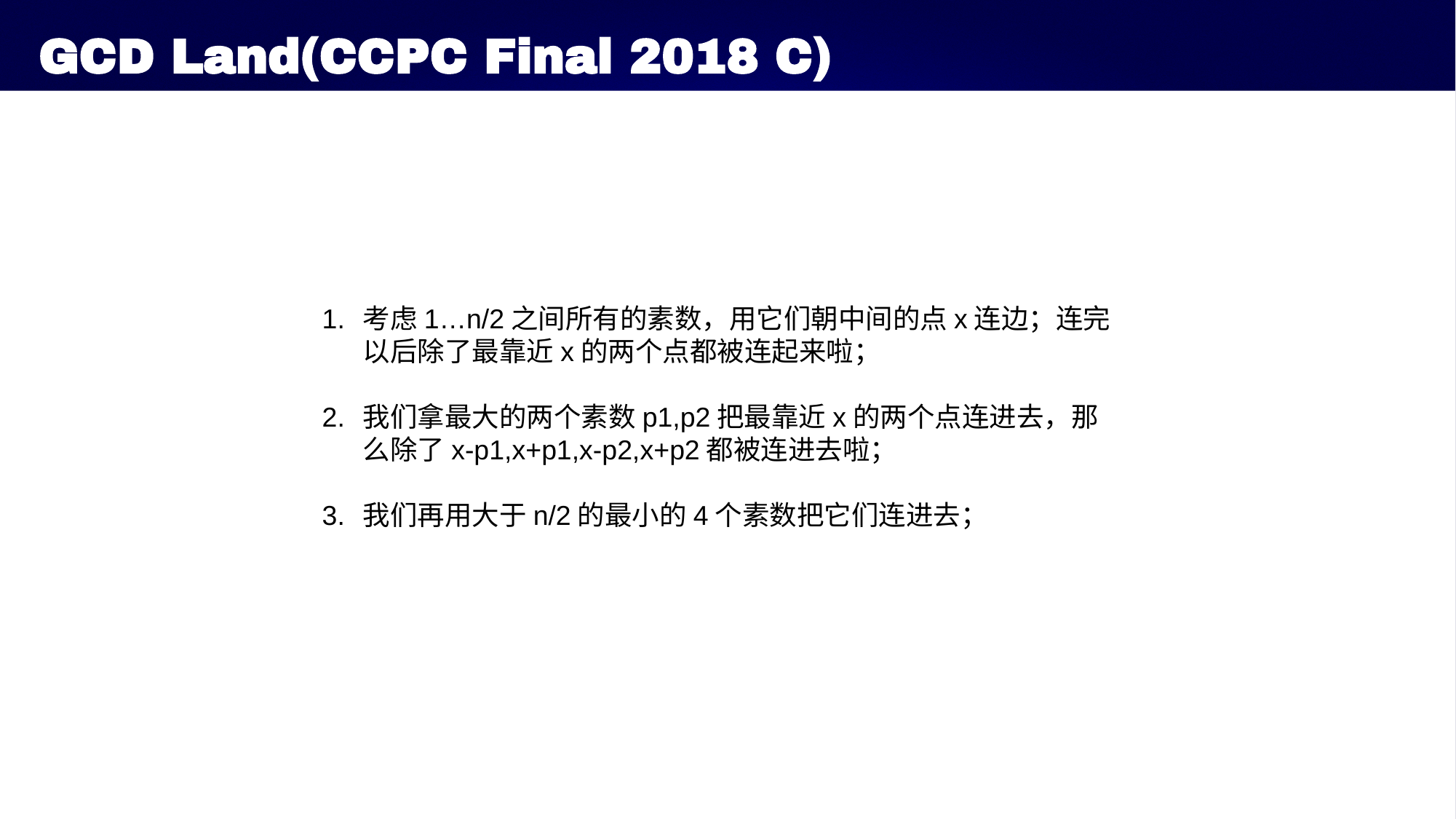

# GCD Land(CCPC Final 2018 C)
考虑1…n/2之间所有的素数，用它们朝中间的点x连边；连完以后除了最靠近x的两个点都被连起来啦；

我们拿最大的两个素数p1,p2把最靠近x的两个点连进去，那么除了x-p1,x+p1,x-p2,x+p2都被连进去啦；

我们再用大于n/2的最小的4个素数把它们连进去；